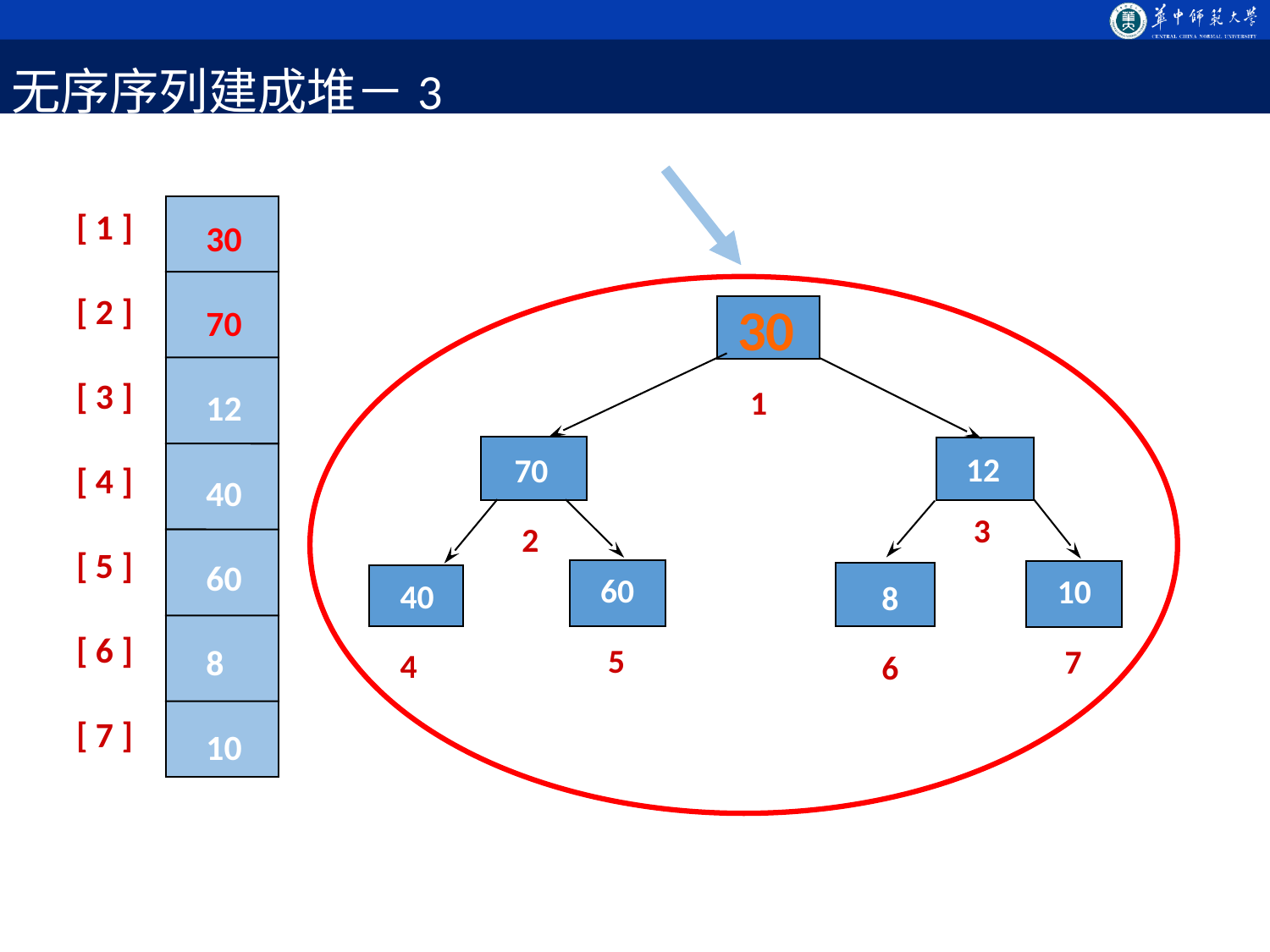

无序序列建成堆－3

[ 1 ]

[ 2 ]

[ 3 ]

[ 4 ]

[ 5 ]

[ 6 ]

[ 7 ]

30

70

12

40

60

8

10

 30

 1

 12

  3
 70

  2

60

 5

10

 7

40

4
   8

   6